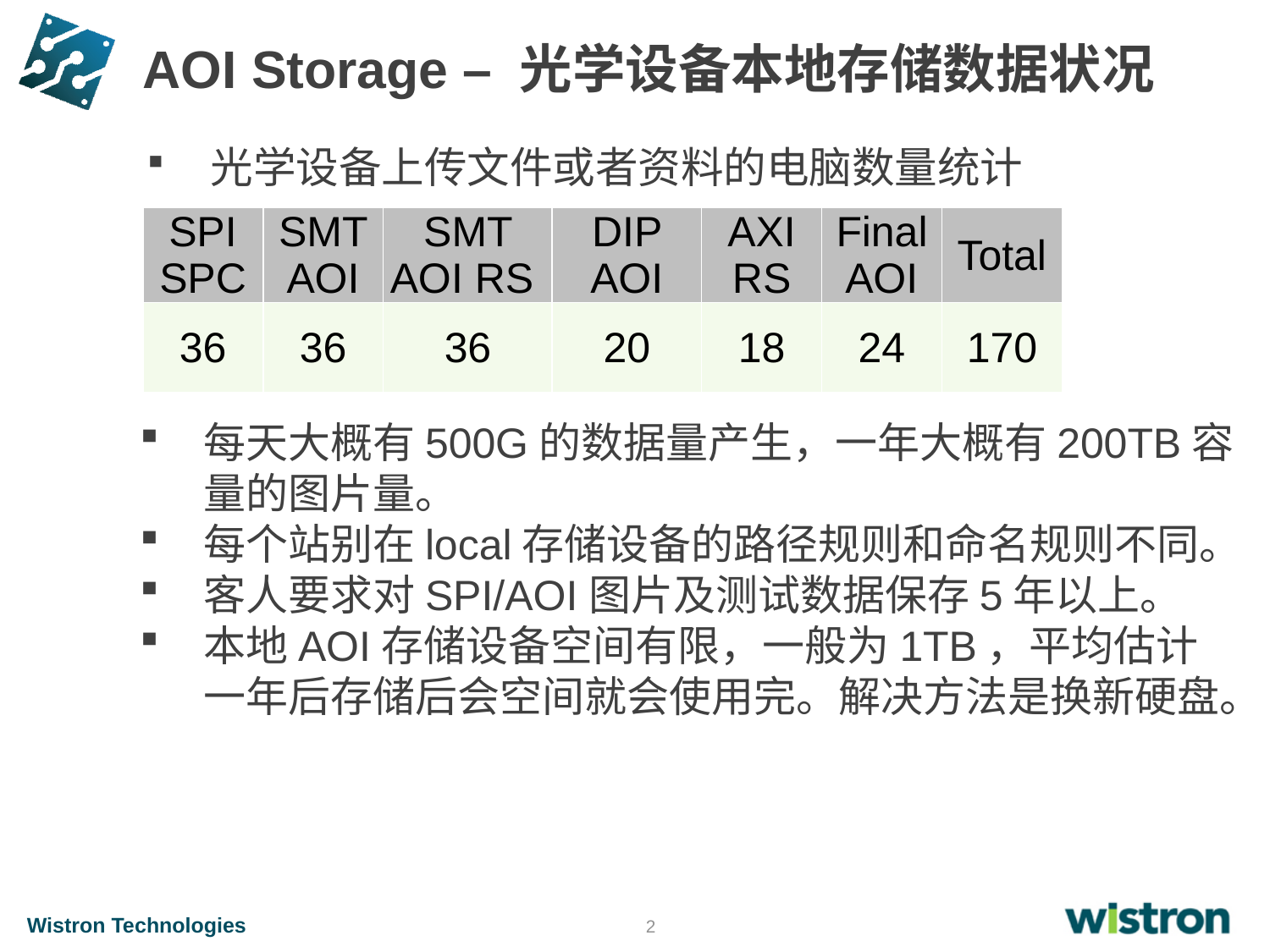

# AOI Storage – 光学设备本地存储数据状况
光学设备上传文件或者资料的电脑数量统计
| SPI SPC | SMT AOI | SMT AOI RS | DIP AOI | AXI RS | Final AOI | Total |
| --- | --- | --- | --- | --- | --- | --- |
| 36 | 36 | 36 | 20 | 18 | 24 | 170 |
每天大概有500G的数据量产生，一年大概有200TB容量的图片量。
每个站别在local存储设备的路径规则和命名规则不同。
客人要求对SPI/AOI图片及测试数据保存5年以上。
本地AOI存储设备空间有限，一般为1TB，平均估计一年后存储后会空间就会使用完。解决方法是换新硬盘。

2